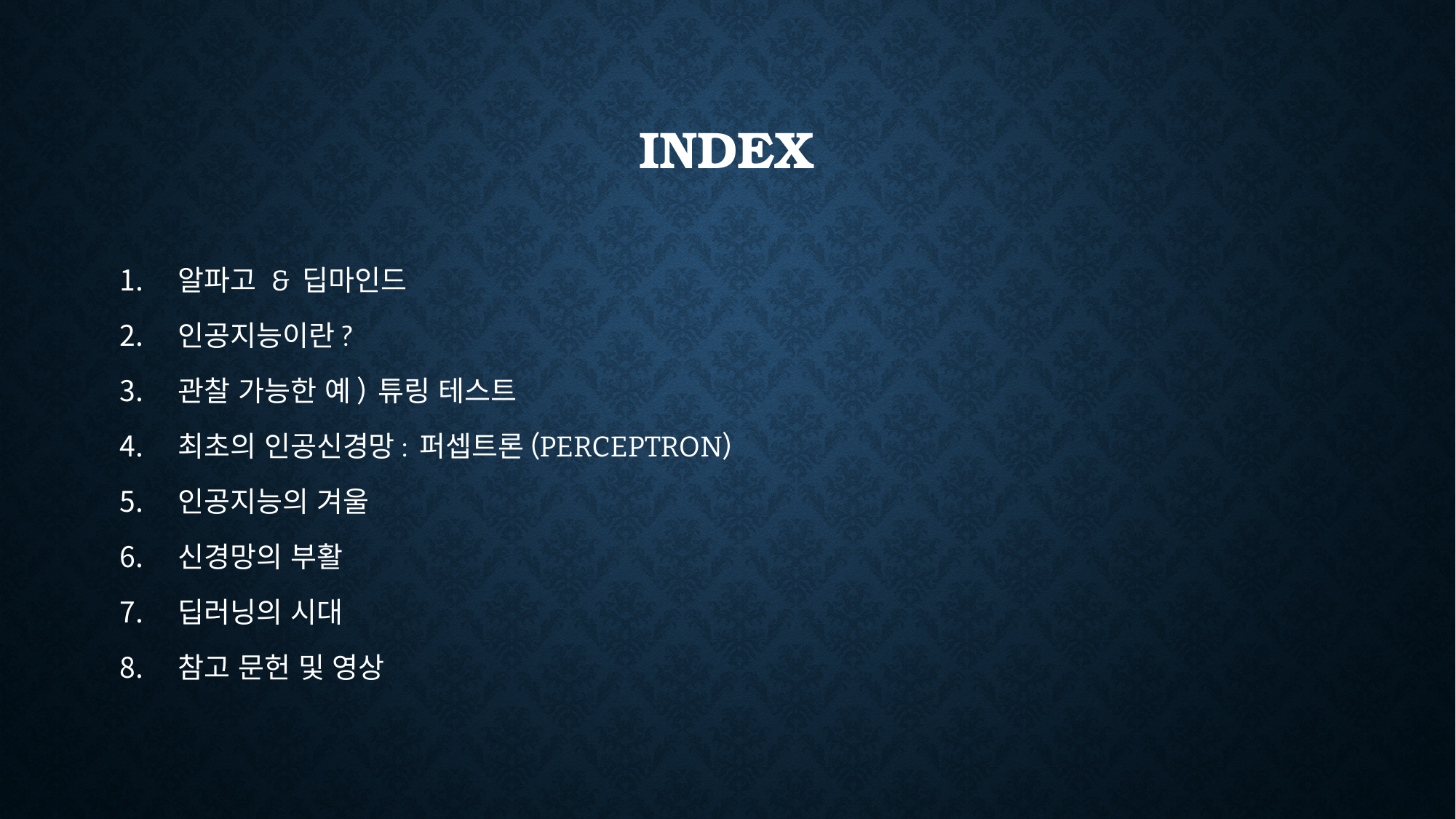

# Index
알파고 & 딥마인드
인공지능이란?
관찰 가능한 예) 튜링 테스트
최초의 인공신경망: 퍼셉트론(PERCEPTRON)
인공지능의 겨울
신경망의 부활
딥러닝의 시대
참고 문헌 및 영상